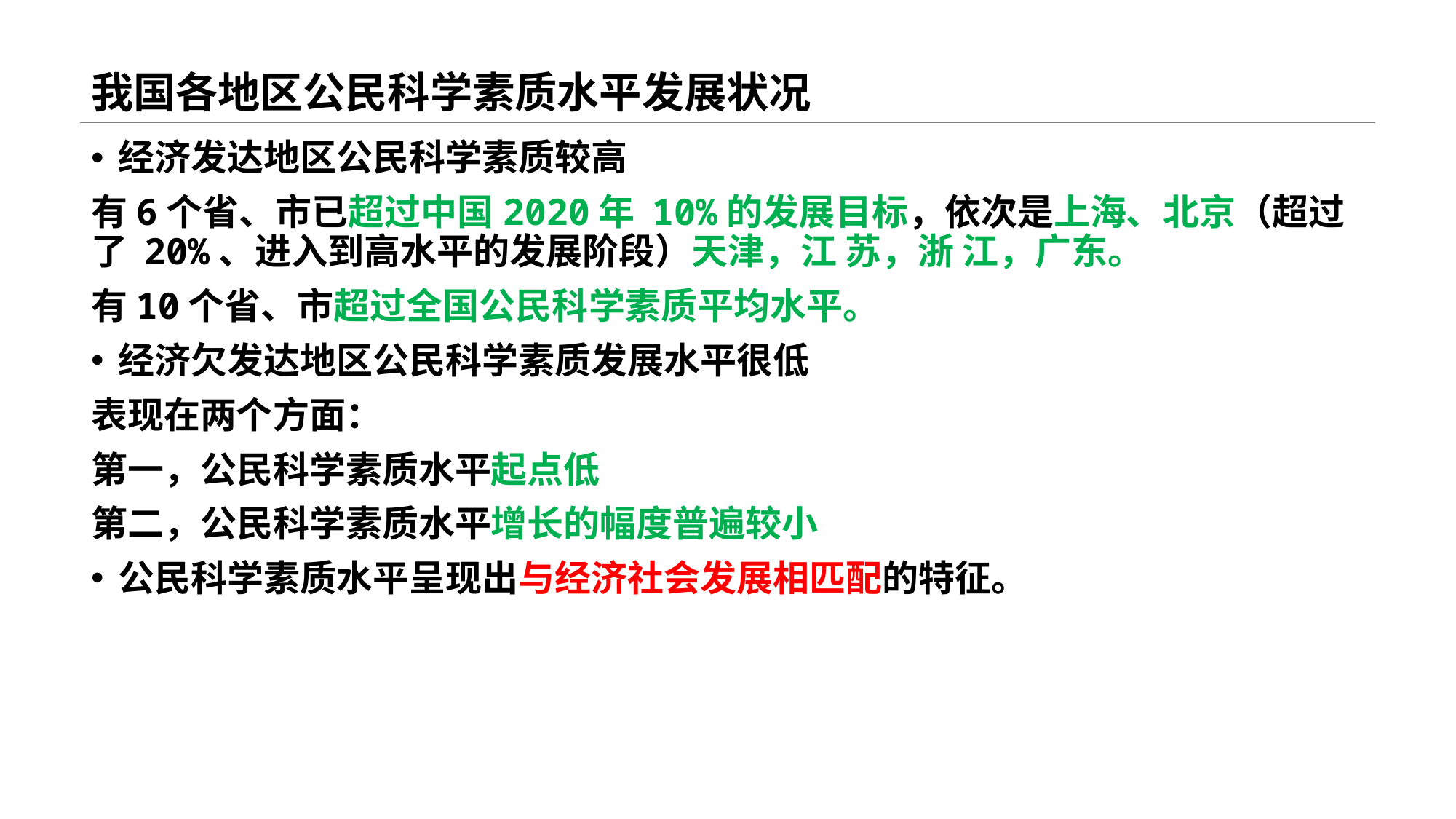

# 我国各地区公民科学素质水平发展状况
经济发达地区公民科学素质较高
有6个省、市已超过中国2020年 10%的发展目标，依次是上海、北京（超过了 20%、进入到高水平的发展阶段）天津，江 苏，浙 江，广东。
有10个省、市超过全国公民科学素质平均水平。
经济欠发达地区公民科学素质发展水平很低
表现在两个方面：
第一，公民科学素质水平起点低
第二，公民科学素质水平增长的幅度普遍较小
公民科学素质水平呈现出与经济社会发展相匹配的特征。